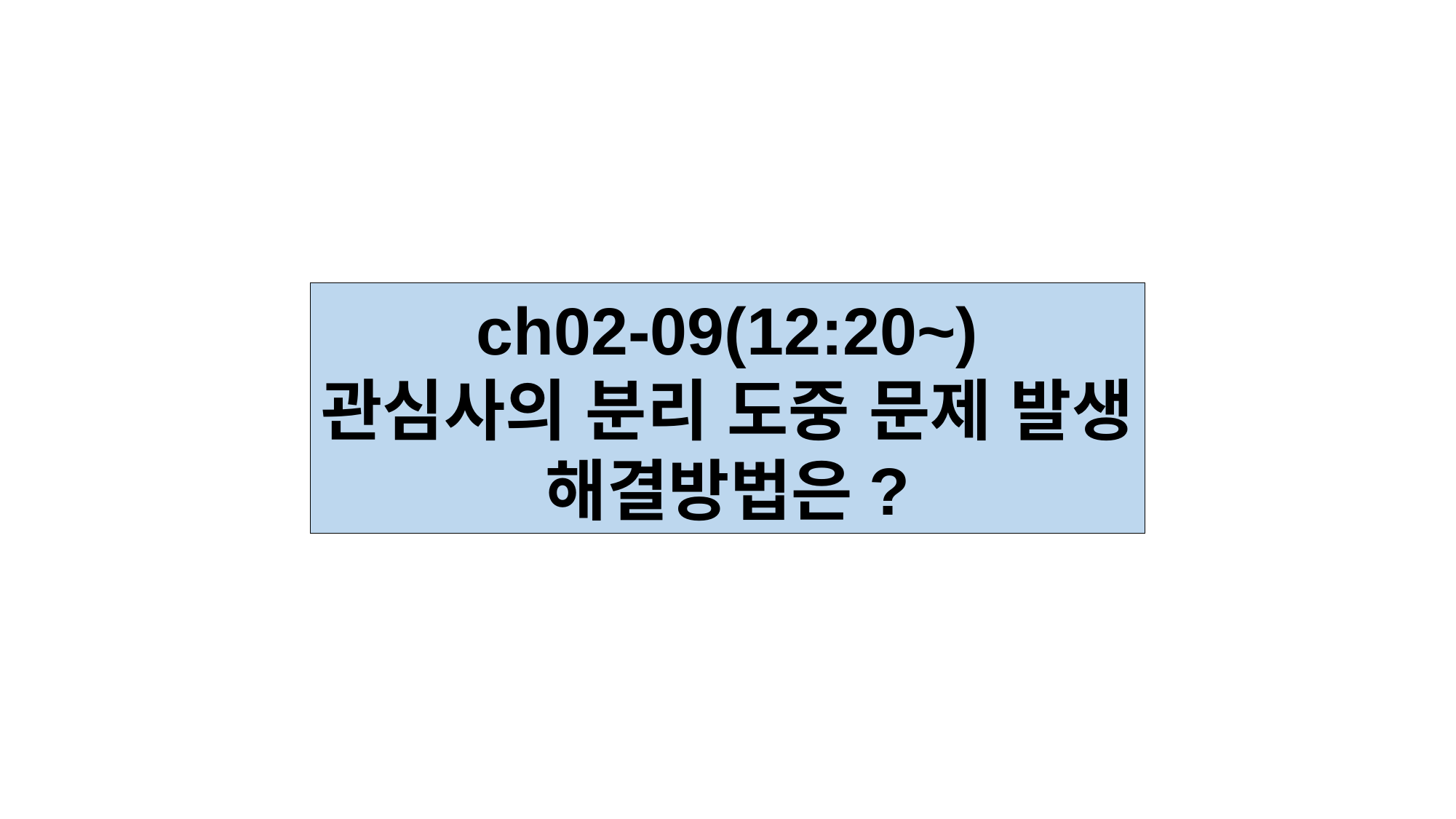

ch02-09(12:20~)
관심사의 분리 도중 문제 발생
해결방법은?